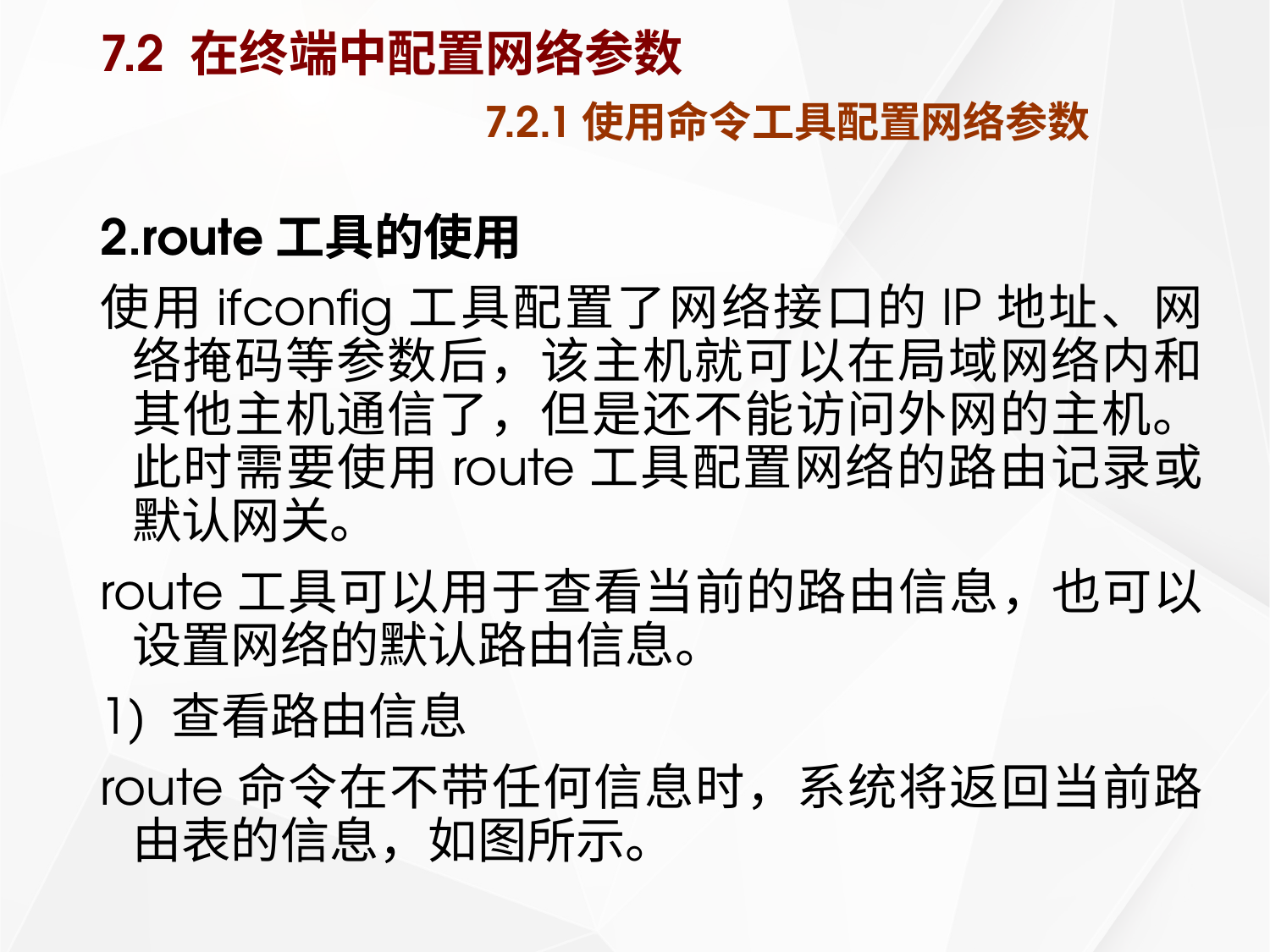

# 7.2 在终端中配置网络参数 7.2.1使用命令工具配置网络参数
2.route工具的使用
使用ifconfig工具配置了网络接口的IP地址、网络掩码等参数后，该主机就可以在局域网络内和其他主机通信了，但是还不能访问外网的主机。此时需要使用route工具配置网络的路由记录或默认网关。
route工具可以用于查看当前的路由信息，也可以设置网络的默认路由信息。
1) 查看路由信息
route命令在不带任何信息时，系统将返回当前路由表的信息，如图所示。